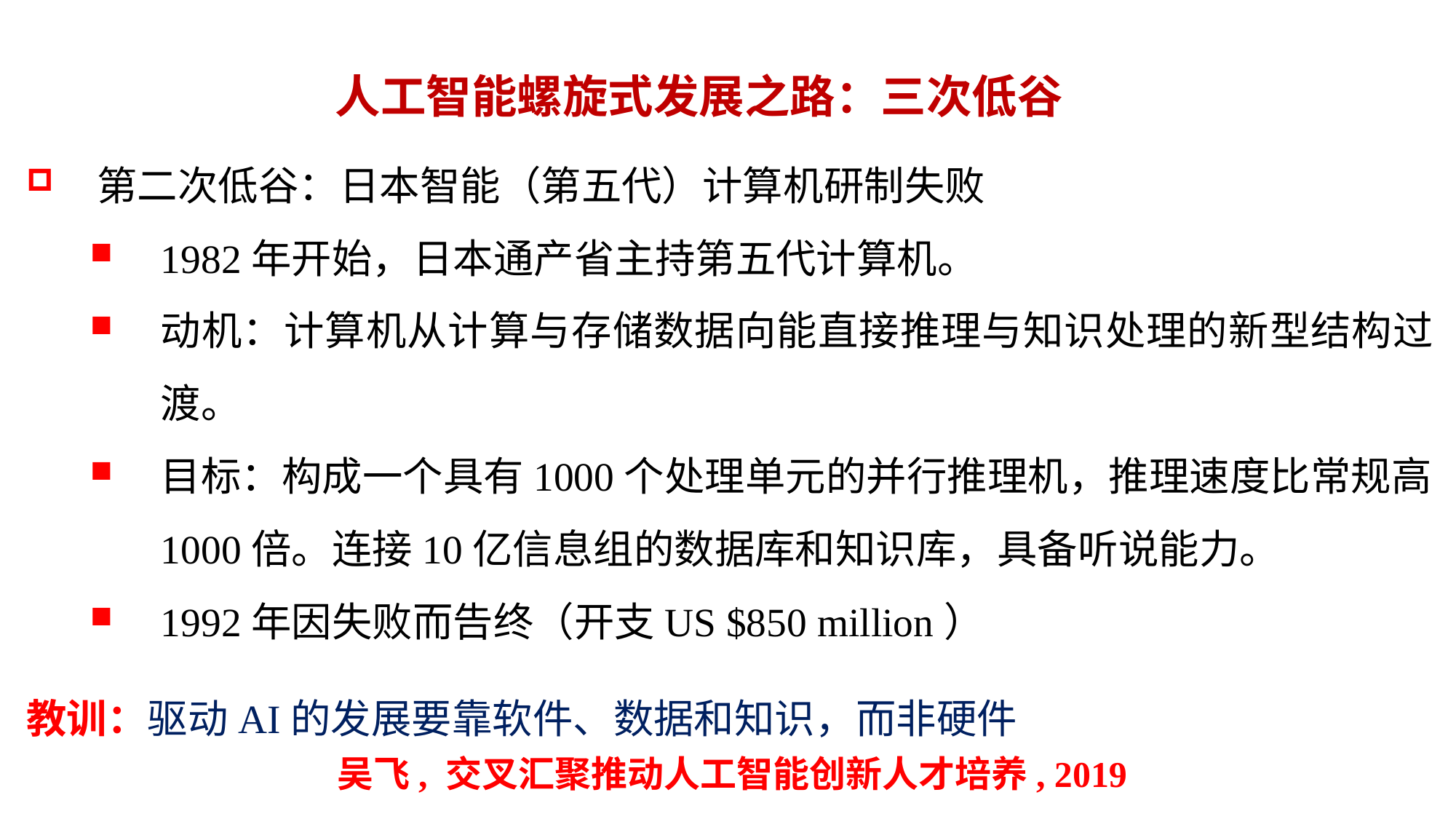

# 人工智能螺旋式发展之路：三次低谷
第二次低谷：日本智能（第五代）计算机研制失败
1982年开始，日本通产省主持第五代计算机。
动机：计算机从计算与存储数据向能直接推理与知识处理的新型结构过渡。
目标：构成一个具有1000个处理单元的并行推理机，推理速度比常规高1000倍。连接10亿信息组的数据库和知识库，具备听说能力。
1992年因失败而告终（开支US $850 million）
教训：驱动AI的发展要靠软件、数据和知识，而非硬件
吴飞, 交叉汇聚推动人工智能创新人才培养, 2019